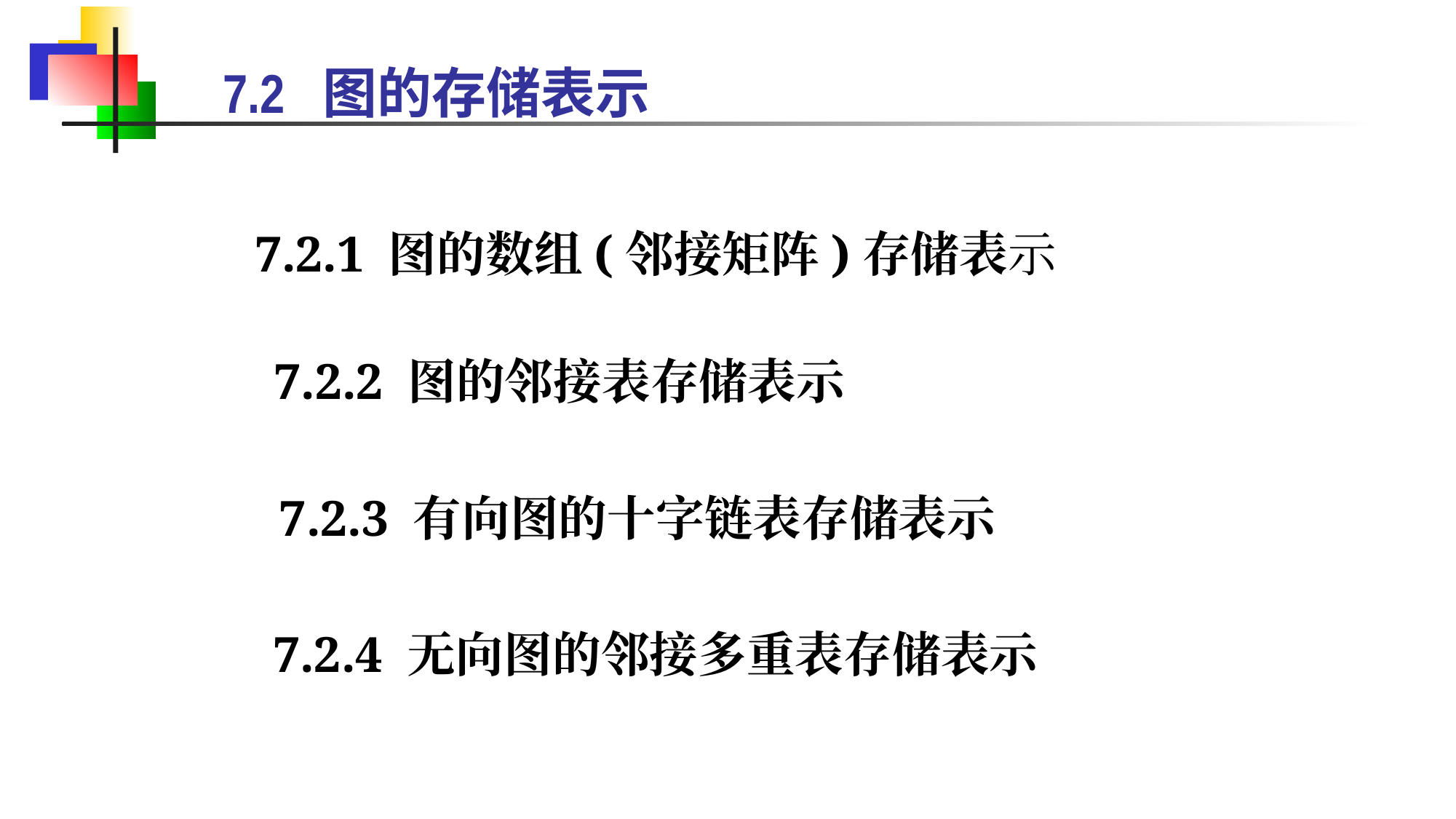

7.2  图的存储表示
7.2.1 图的数组(邻接矩阵)存储表示
7.2.2 图的邻接表存储表示
7.2.3 有向图的十字链表存储表示
7.2.4 无向图的邻接多重表存储表示